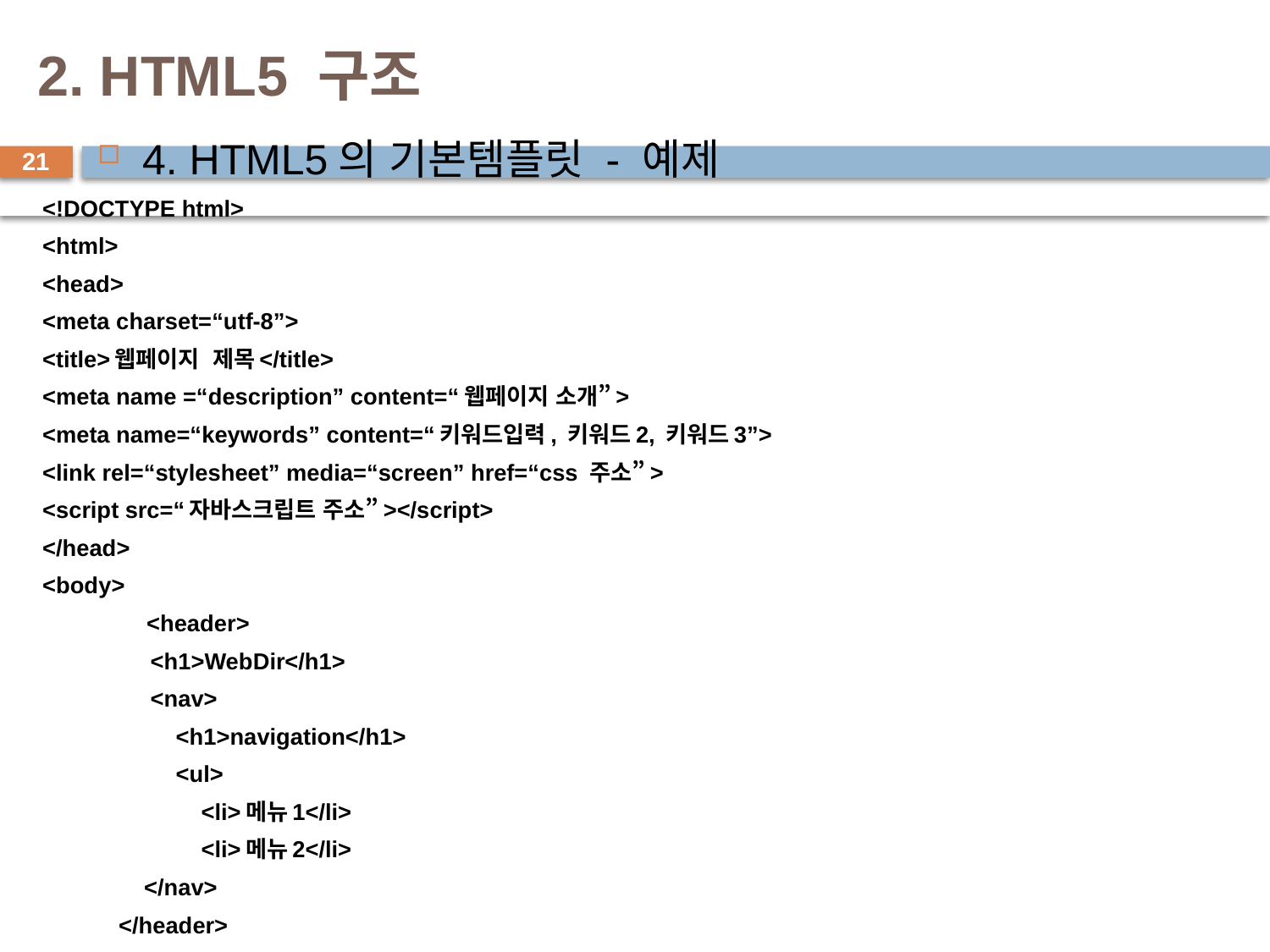

# 2. HTML5 구조
4. HTML5의 기본템플릿 - 예제

21
<!DOCTYPE html>
<html>
<head>
<meta charset=“utf-8”>
<title>웹페이지  제목</title>
<meta name =“description” content=“웹페이지 소개”>
<meta name=“keywords” content=“키워드입력, 키워드2, 키워드3”>
<link rel=“stylesheet” media=“screen” href=“css 주소”>
<script src=“자바스크립트 주소”></script>
</head>
<body>
	<header>
                 <h1>WebDir</h1>
                 <nav>
                     <h1>navigation</h1>
                     <ul>
                         <li>메뉴1</li>
                         <li>메뉴2</li>
                </nav>
            </header>